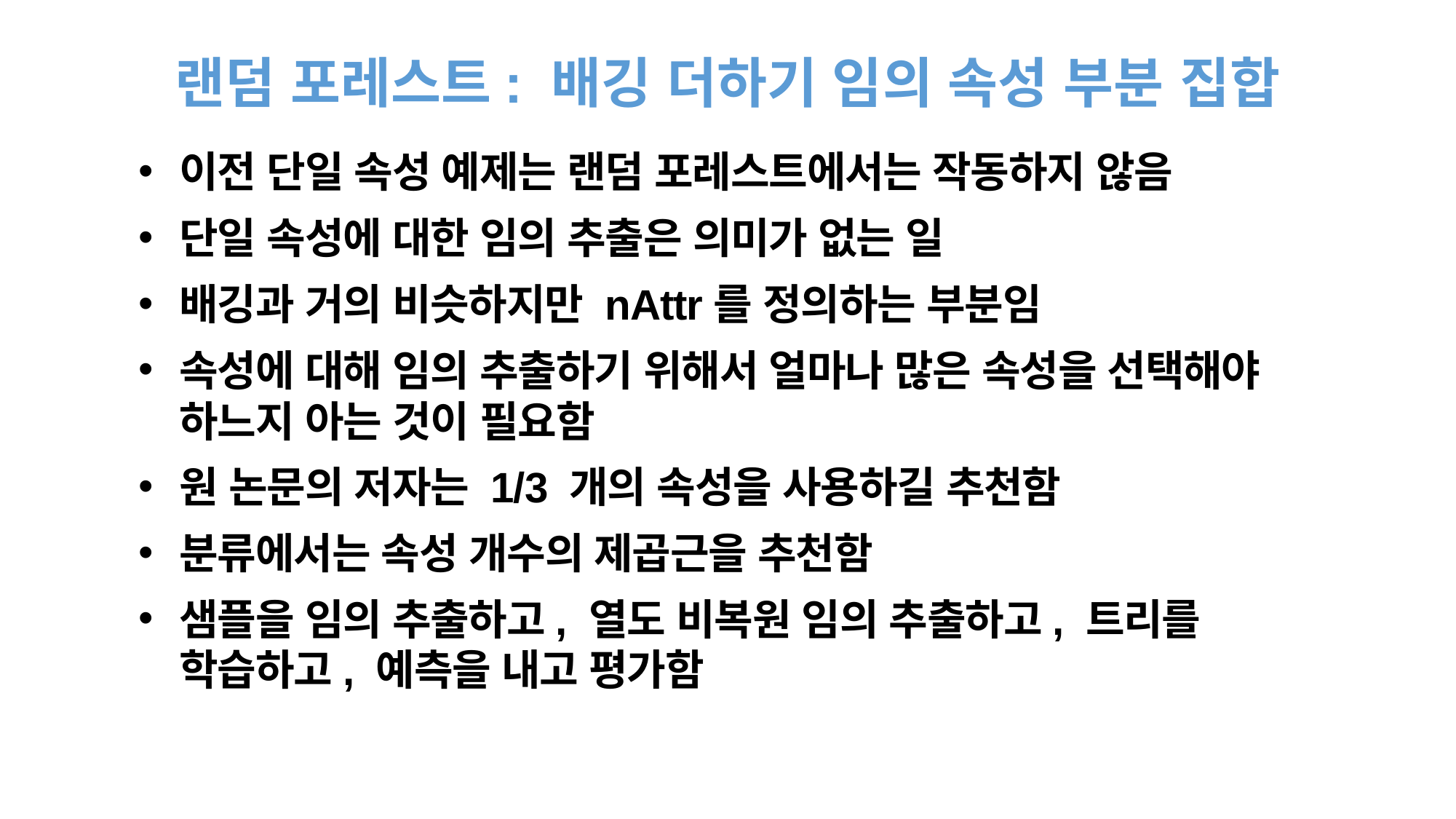

# 랜덤 포레스트: 배깅 더하기 임의 속성 부분 집합
이전 단일 속성 예제는 랜덤 포레스트에서는 작동하지 않음
단일 속성에 대한 임의 추출은 의미가 없는 일
배깅과 거의 비슷하지만 nAttr를 정의하는 부분임
속성에 대해 임의 추출하기 위해서 얼마나 많은 속성을 선택해야 하느지 아는 것이 필요함
원 논문의 저자는 1/3 개의 속성을 사용하길 추천함
분류에서는 속성 개수의 제곱근을 추천함
샘플을 임의 추출하고, 열도 비복원 임의 추출하고, 트리를 학습하고, 예측을 내고 평가함